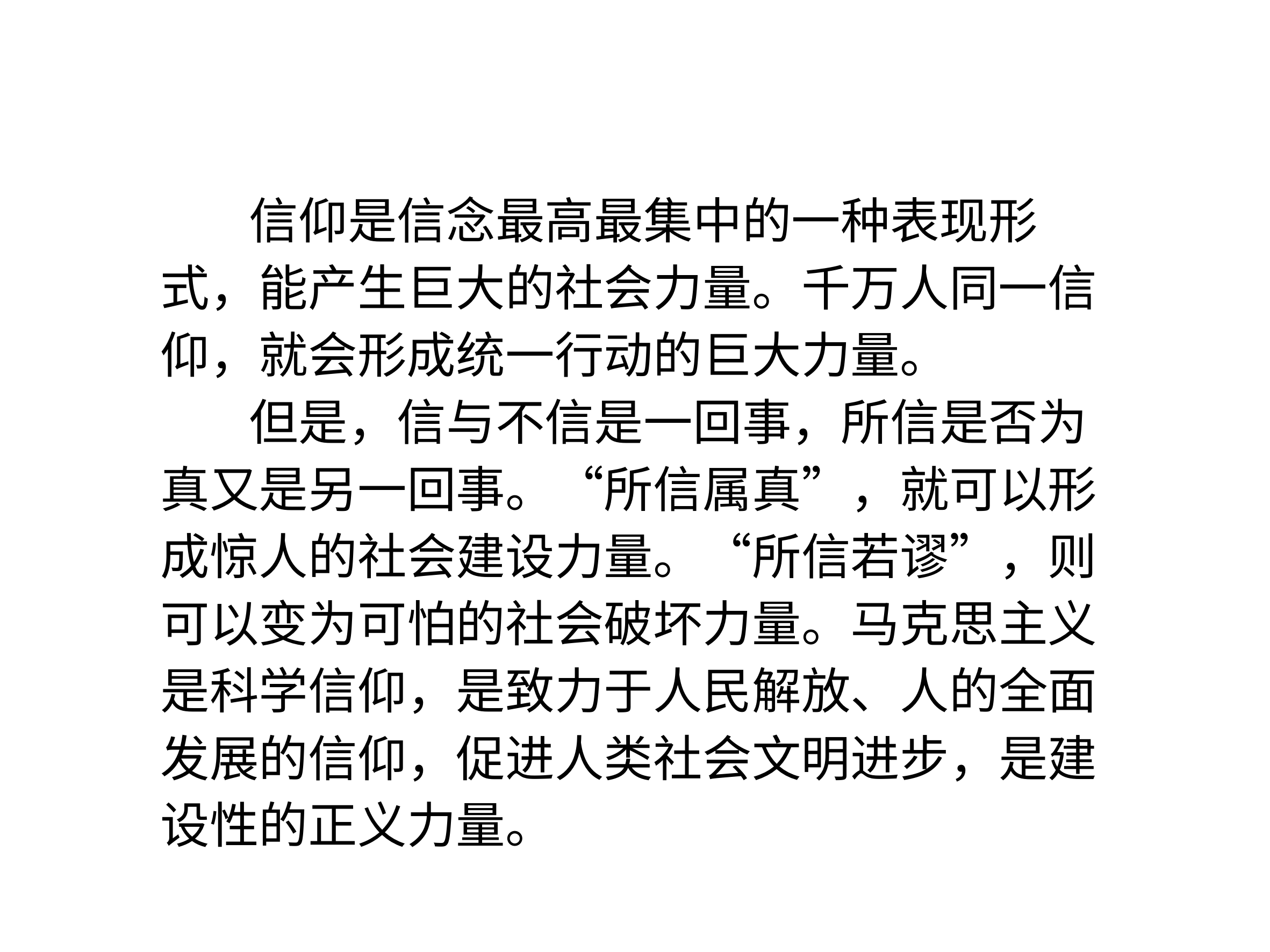

信仰是信念最高最集中的一种表现形式，能产生巨大的社会力量。千万人同一信仰，就会形成统一行动的巨大力量。
       但是，信与不信是一回事，所信是否为真又是另一回事。“所信属真”，就可以形成惊人的社会建设力量。“所信若谬”，则可以变为可怕的社会破坏力量。马克思主义是科学信仰，是致力于人民解放、人的全面发展的信仰，促进人类社会文明进步，是建设性的正义力量。